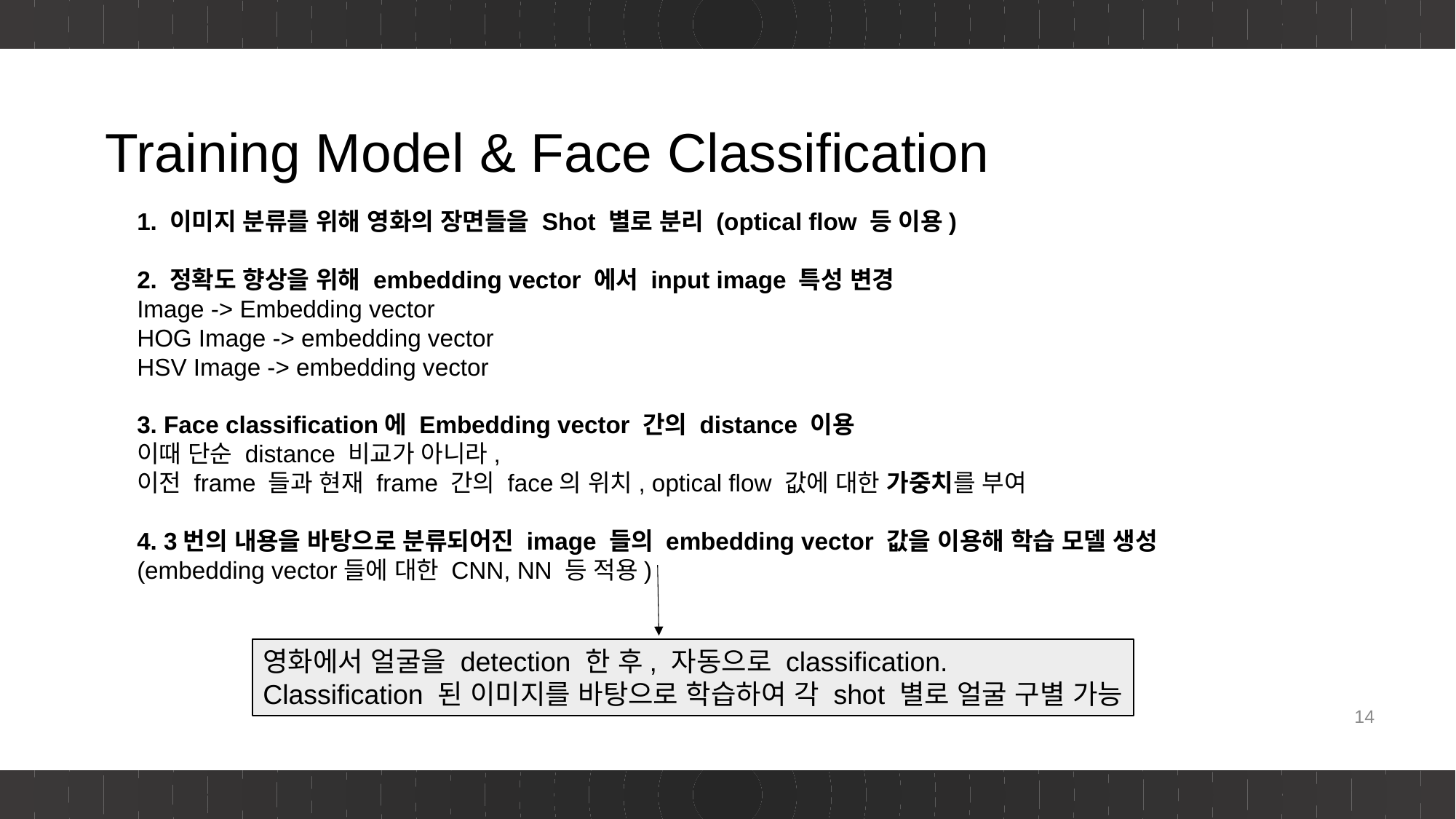

# Training Model & Face Classification
1. 이미지 분류를 위해 영화의 장면들을 Shot 별로 분리 (optical flow 등 이용)

2. 정확도 향상을 위해 embedding vector 에서 input image 특성 변경
Image -> Embedding vector
HOG Image -> embedding vector
HSV Image -> embedding vector

3. Face classification에 Embedding vector 간의 distance 이용
이때 단순 distance 비교가 아니라,
이전 frame 들과 현재 frame 간의 face의 위치, optical flow 값에 대한 가중치를 부여

4. 3번의 내용을 바탕으로 분류되어진 image 들의 embedding vector 값을 이용해 학습 모델 생성
(embedding vector들에 대한 CNN, NN 등 적용)

영화에서 얼굴을 detection 한 후, 자동으로 classification.
Classification 된 이미지를 바탕으로 학습하여 각 shot 별로 얼굴 구별 가능
14